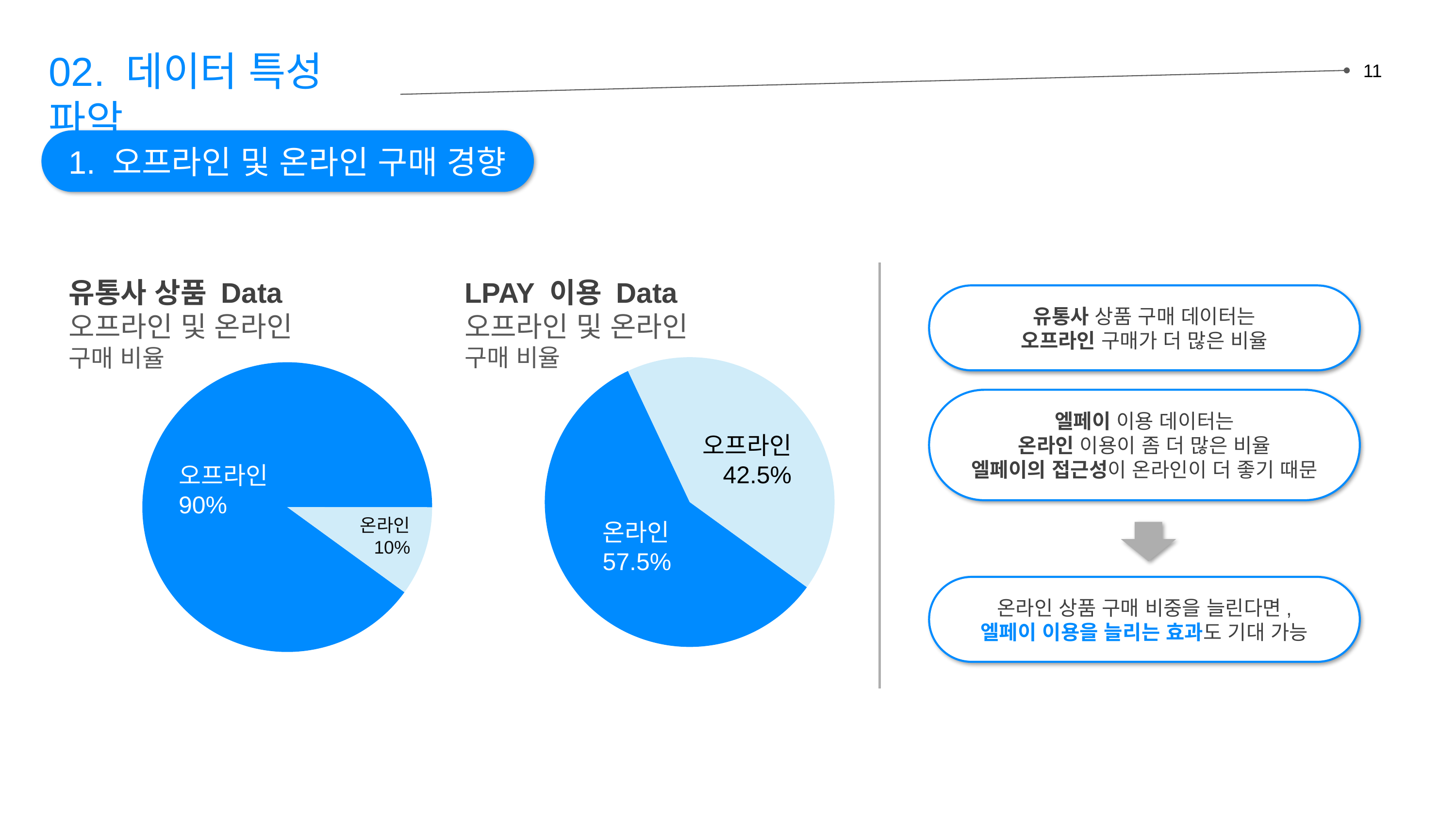

02. 데이터 특성 파악
11
1. 오프라인 및 온라인 구매 경향
LPAY 이용 Data
오프라인 및 온라인
구매 비율

유통사 상품 Data
오프라인 및 온라인
구매 비율

유통사 상품 구매 데이터는
오프라인 구매가 더 많은 비율

### Chart

| Category | 판매 |
|---|---|
|  | 0.58 |
|  | 0.42 |
|  | None |
|  | None |

### Chart

| Category | 판매 |
|---|---|
|  | 0.902 |
|  | 0.1 |
|  | None |
|  | None |
엘페이 이용 데이터는
온라인 이용이 좀 더 많은 비율
엘페이의 접근성이 온라인이 더 좋기 때문
오프라인
42.5%
오프라인
90%
온라인
10%
온라인
57.5%

온라인 상품 구매 비중을 늘린다면,
엘페이 이용을 늘리는 효과도 기대 가능